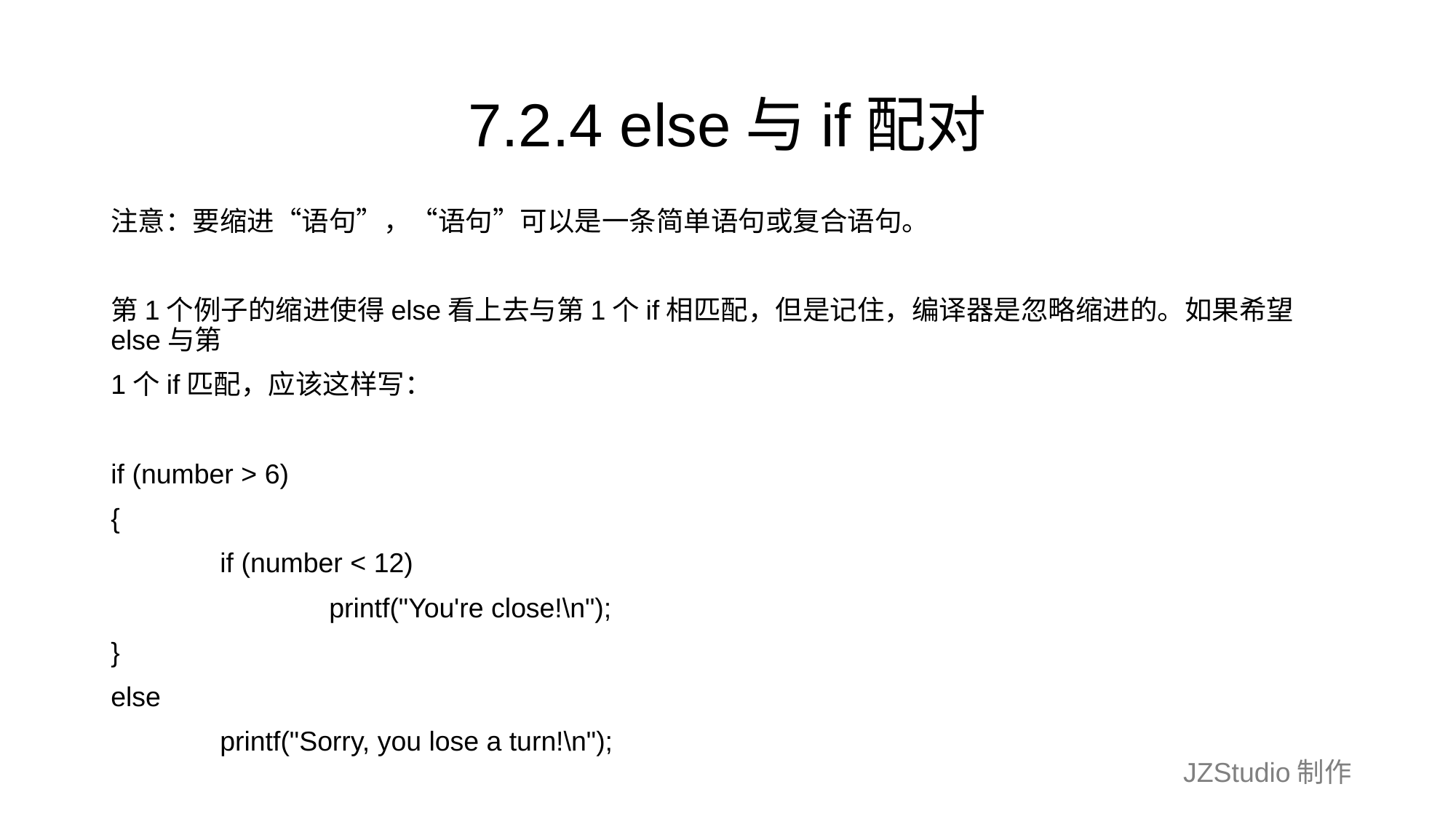

# 7.2.4 else与if配对
注意：要缩进“语句”，“语句”可以是一条简单语句或复合语句。

第1个例子的缩进使得else看上去与第1个if相匹配，但是记住，编译器是忽略缩进的。如果希望else与第
1个if匹配，应该这样写：

if (number > 6)
{
	if (number < 12)
		printf("You're close!\n");
}
else
	printf("Sorry, you lose a turn!\n");